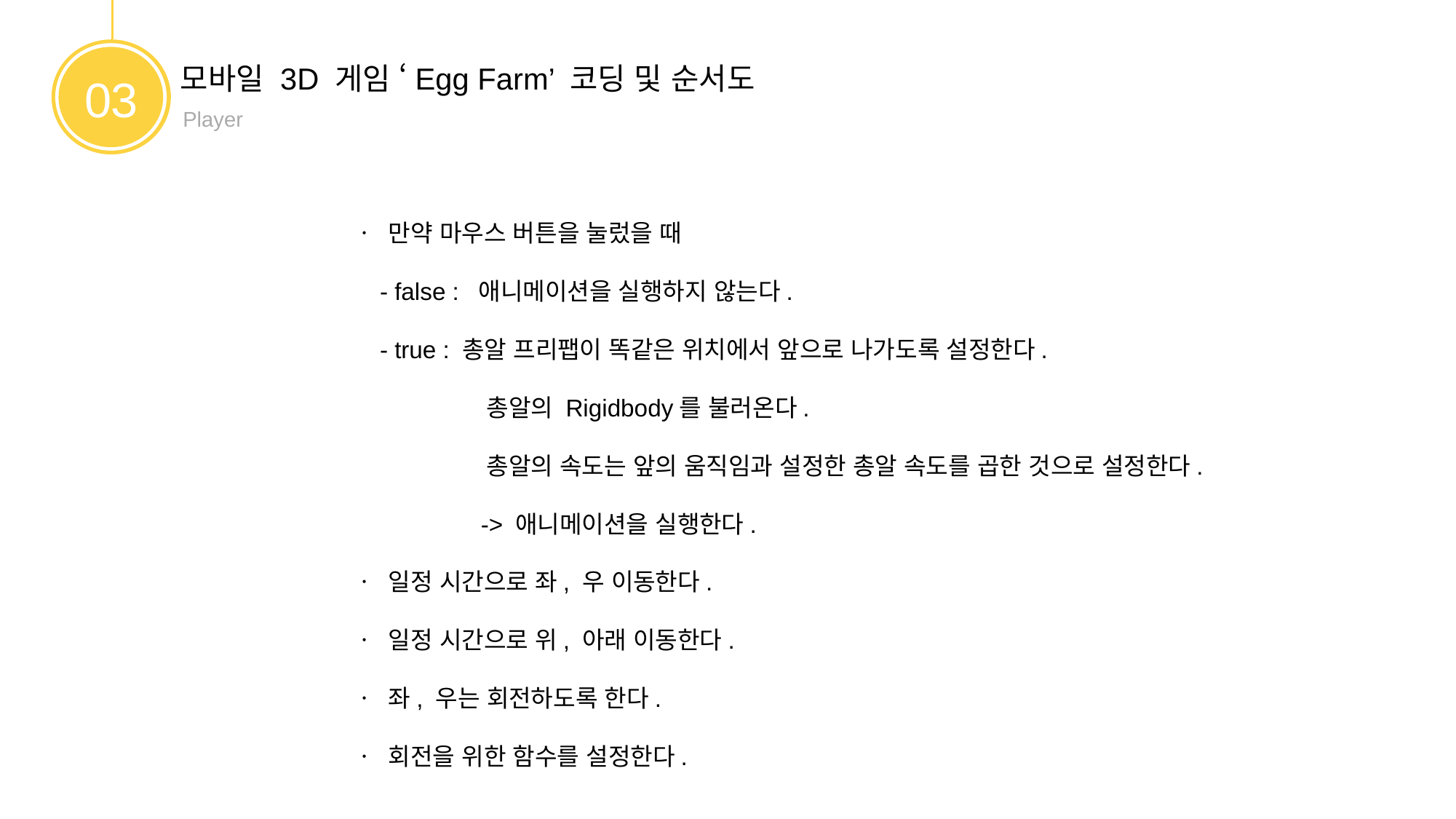

모바일 3D 게임 ‘Egg Farm’ 코딩 및 순서도
03
Player
ㆍ  만약 마우스 버튼을 눌렀을 때
    - false :  애니메이션을 실행하지 않는다.
    - true : 총알 프리팹이 똑같은 위치에서 앞으로 나가도록 설정한다.
                   총알의 Rigidbody를 불러온다.
                   총알의 속도는 앞의 움직임과 설정한 총알 속도를 곱한 것으로 설정한다.
                   -> 애니메이션을 실행한다.
ㆍ  일정 시간으로 좌, 우 이동한다.
ㆍ  일정 시간으로 위, 아래 이동한다.
ㆍ  좌, 우는 회전하도록 한다.
ㆍ  회전을 위한 함수를 설정한다.